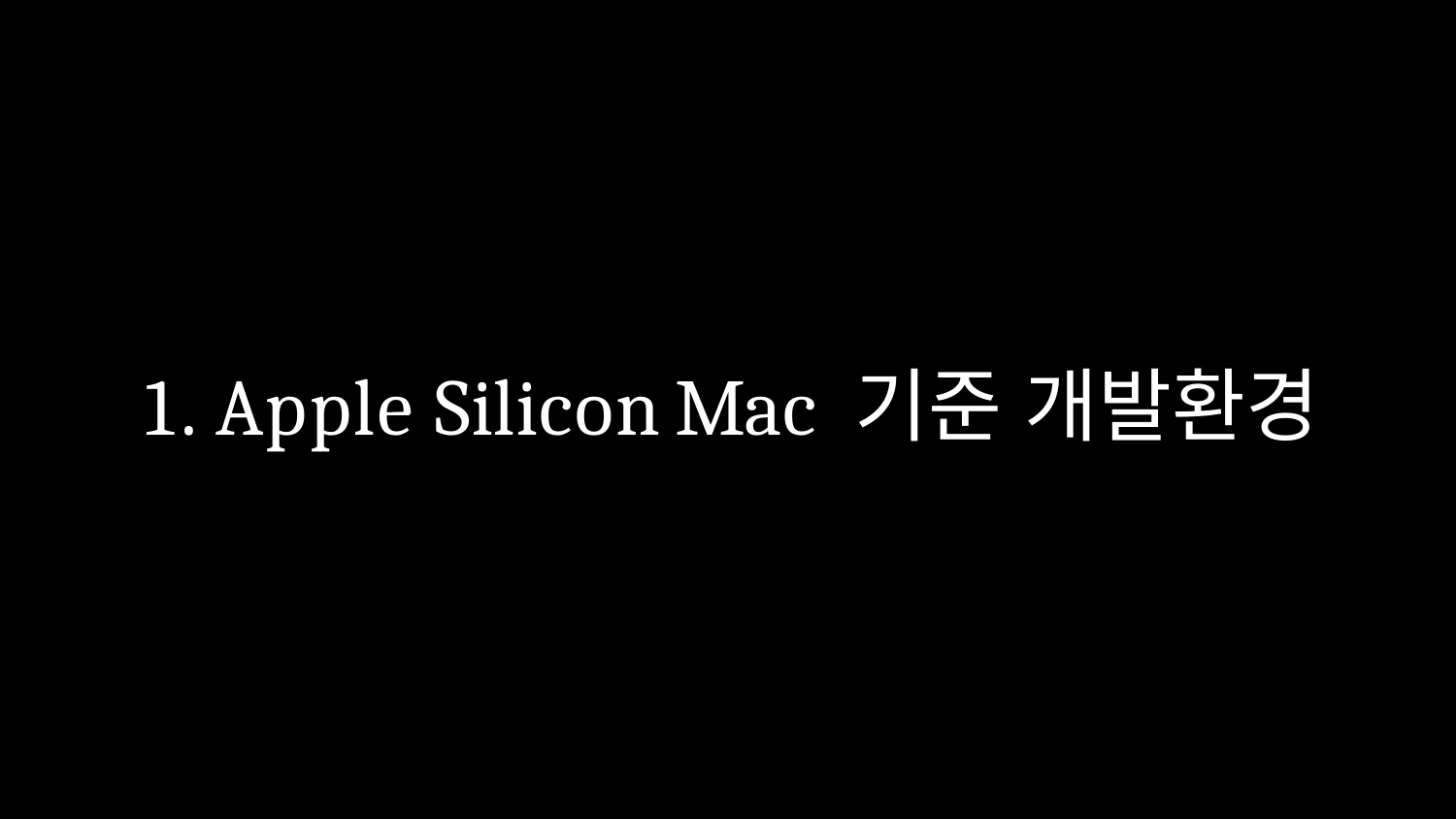

# 1. Apple Silicon Mac 기준 개발환경